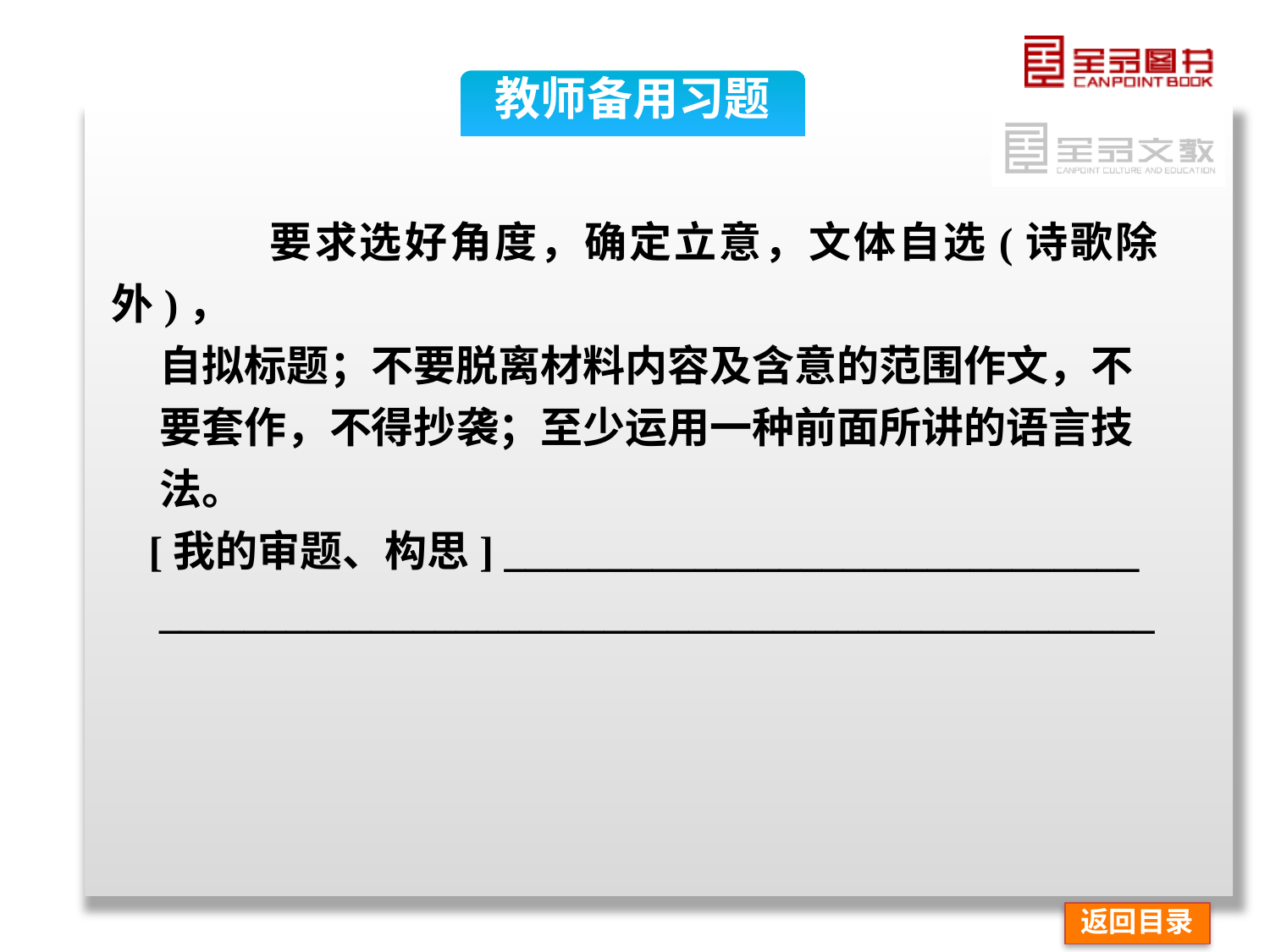

教师备用习题
            要求选好角度，确定立意，文体自选(诗歌除外)，
    自拟标题；不要脱离材料内容及含意的范围作文，不
    要套作，不得抄袭；至少运用一种前面所讲的语言技
    法。
[我的审题、构思] ______________________________
 _______________________________________________

返回目录